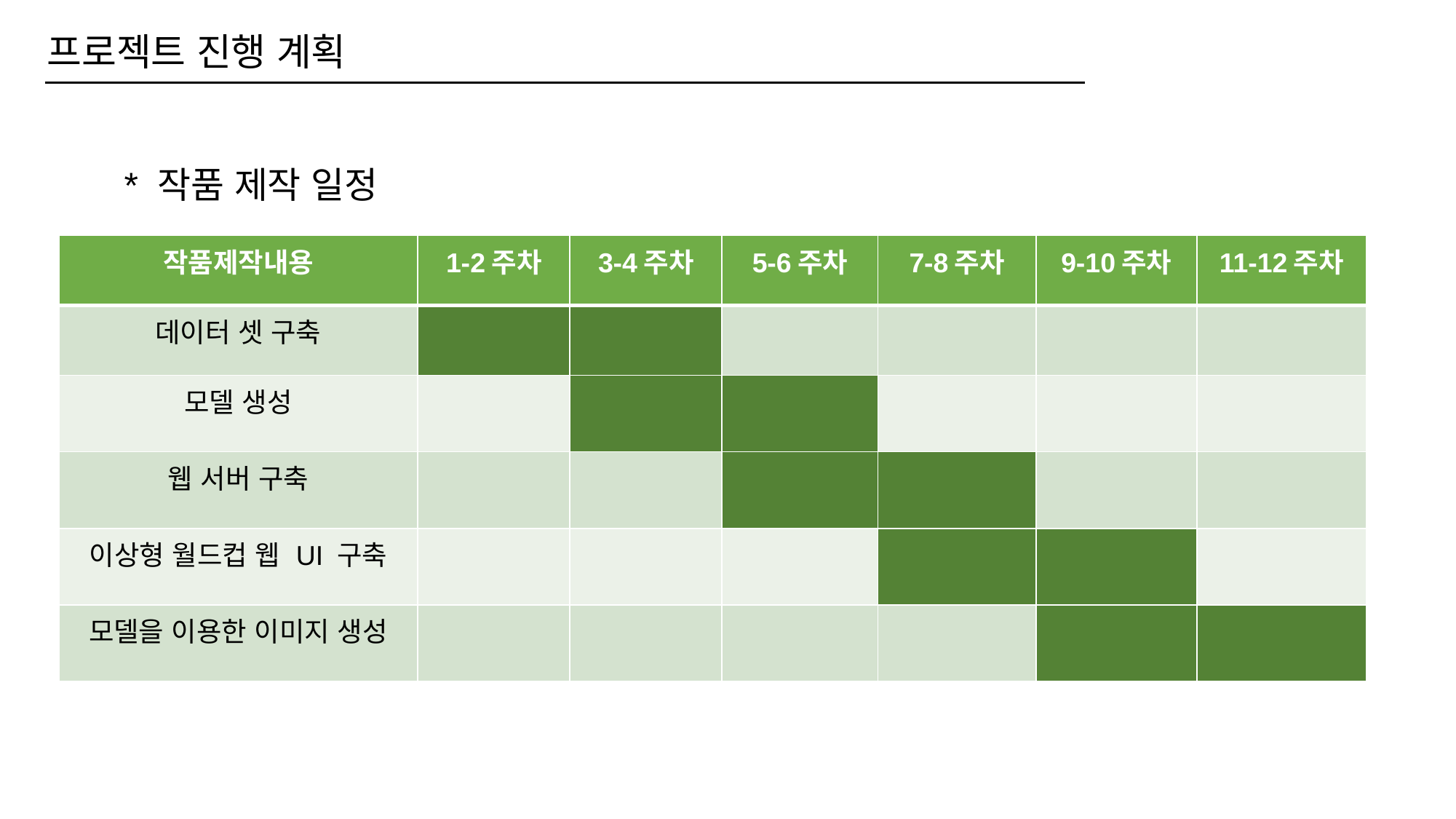

프로젝트 진행 계획
* 작품 제작 일정
| 작품제작내용 | 1-2주차 | 3-4주차 | 5-6주차 | 7-8주차 | 9-10주차 | 11-12주차 |
| --- | --- | --- | --- | --- | --- | --- |
| 데이터 셋 구축 |  |  |  |  |  |  |
| 모델 생성 |  |  |  |  |  |  |
| 웹 서버 구축 |  |  |  |  |  |  |
| 이상형 월드컵 웹 UI 구축 |  |  |  |  |  |  |
| 모델을 이용한 이미지 생성 |  |  |  |  |  |  |